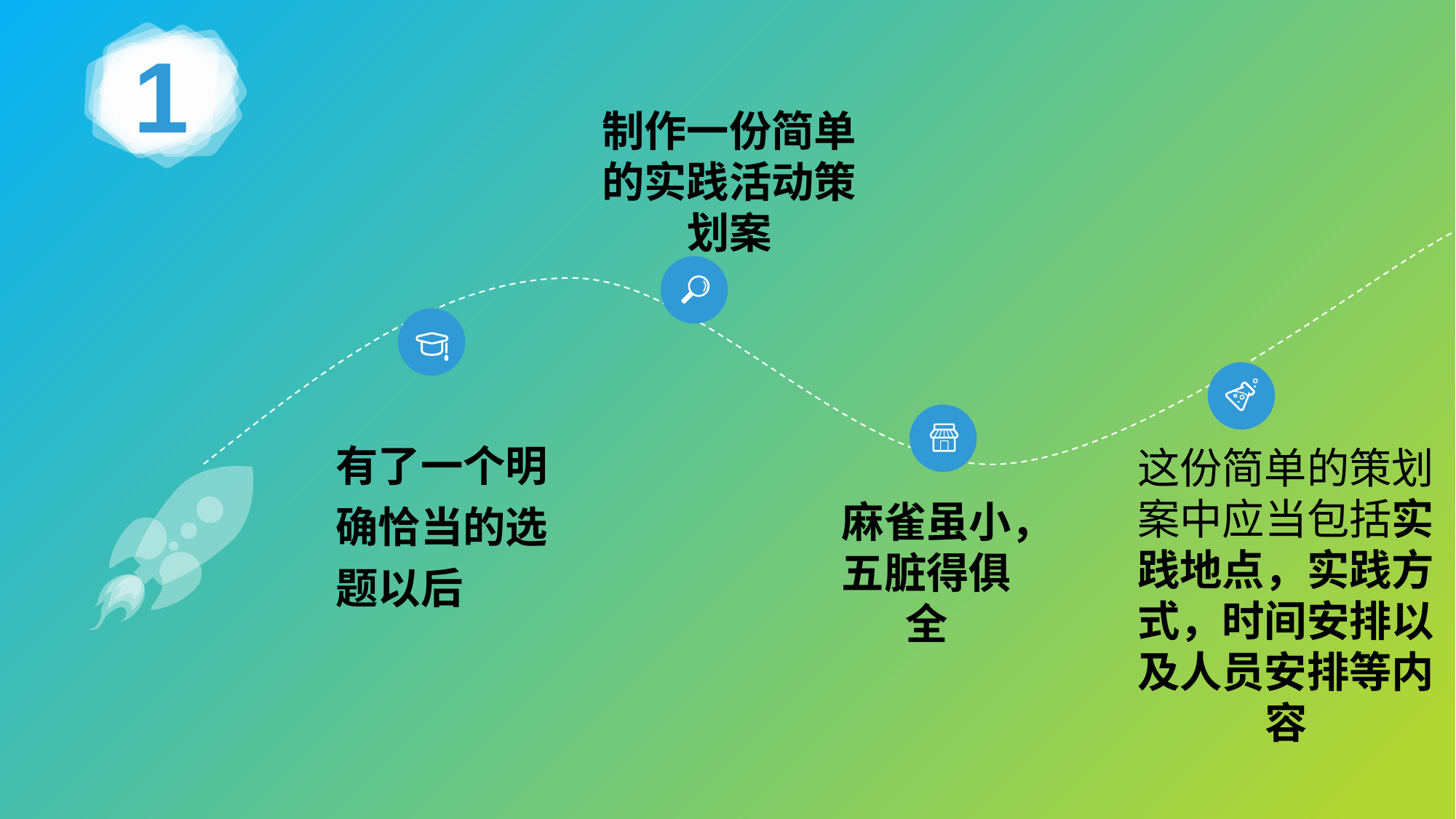

1

制作一份简单的实践活动策划案

有了一个明确恰当的选题以后

这份简单的策划案中应当包括实践地点，实践方式，时间安排以及人员安排等内容
麻雀虽小，五脏得俱全